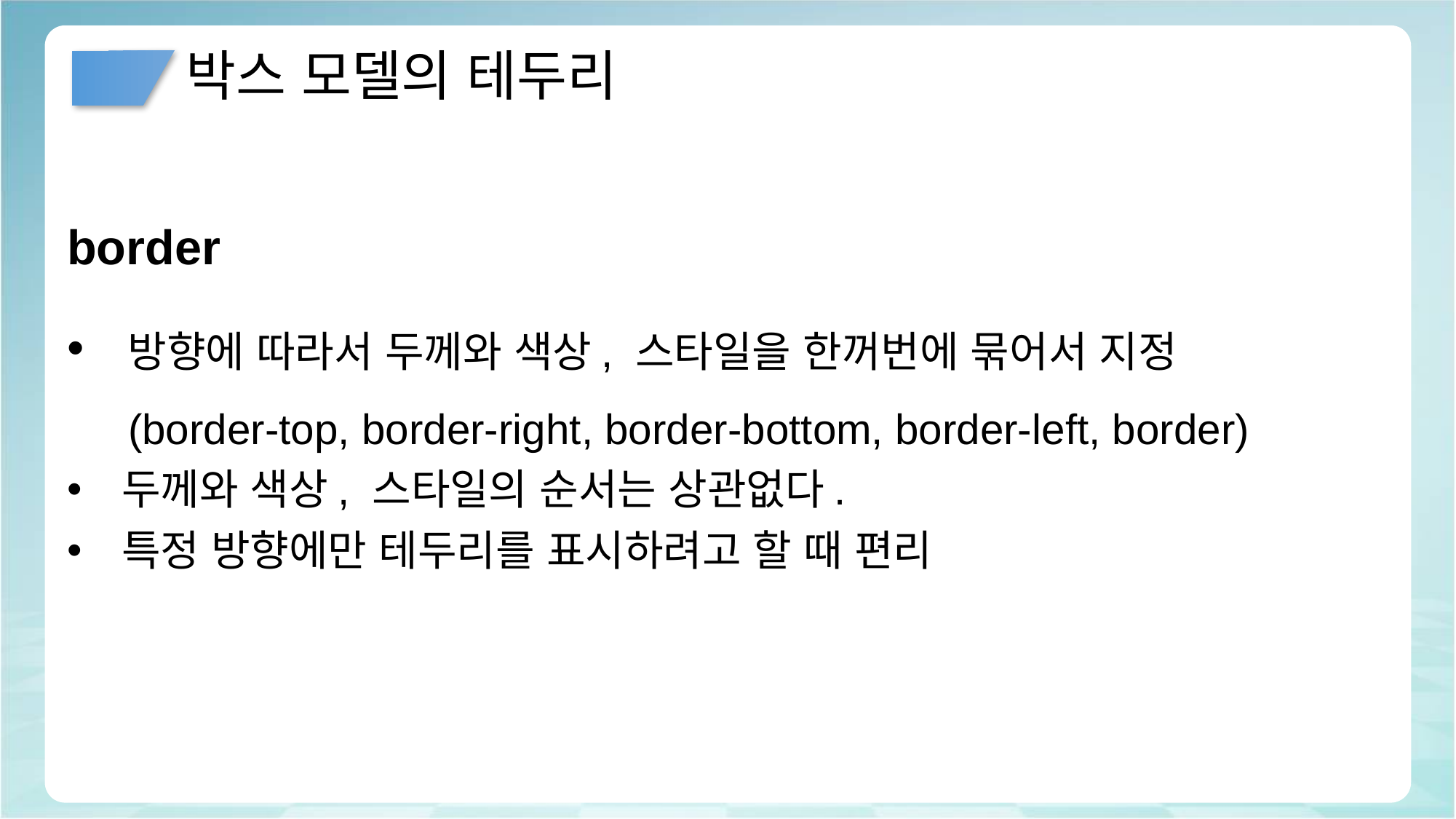

# 박스 모델의 테두리
border
  방향에 따라서 두께와 색상, 스타일을 한꺼번에 묶어서 지정
  (border-top, border-right, border-bottom, border-left, border)
두께와 색상, 스타일의 순서는 상관없다.
특정 방향에만 테두리를 표시하려고 할 때 편리